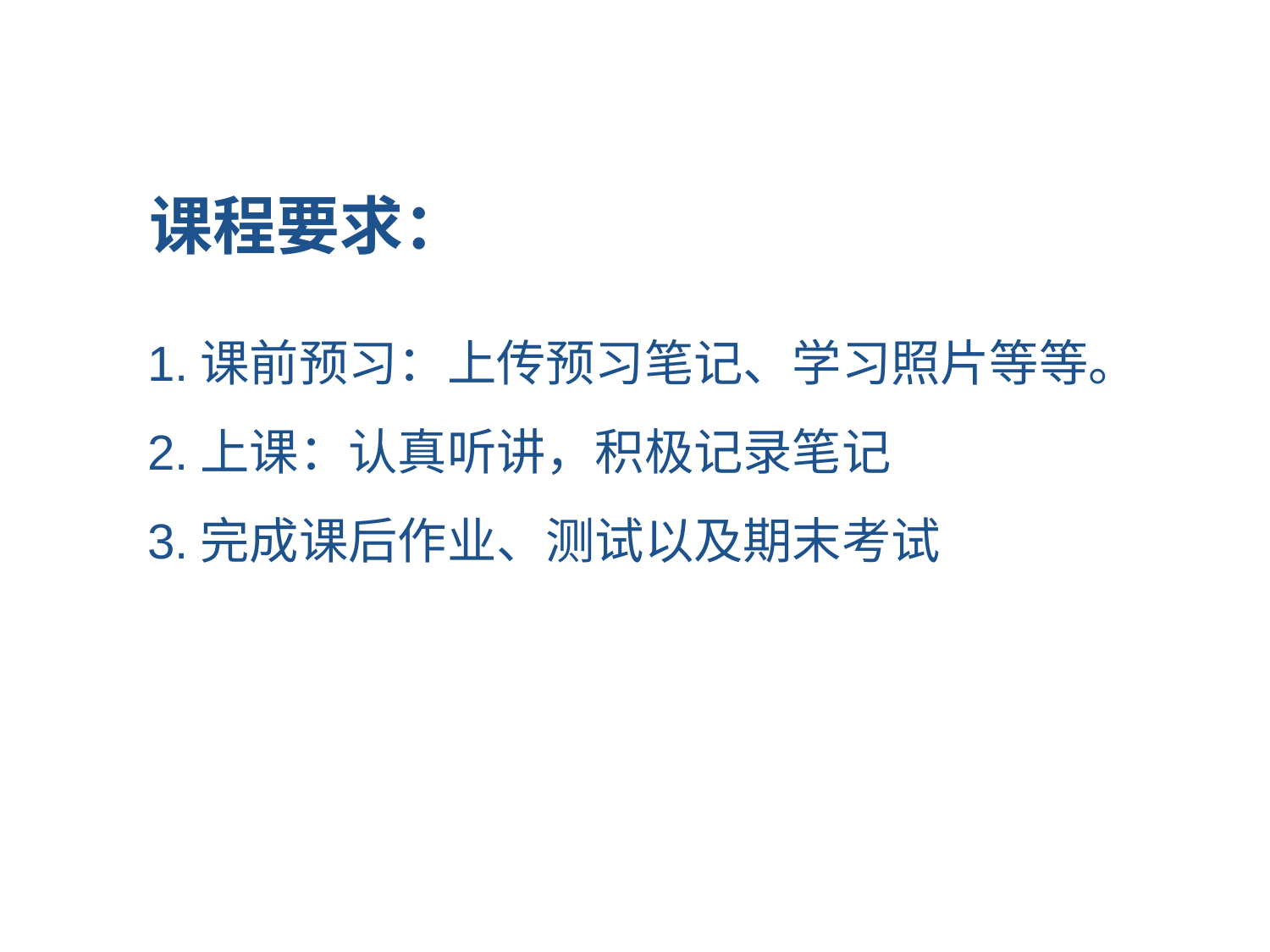

课程要求：

1.课前预习：上传预习笔记、学习照片等等。
2.上课：认真听讲，积极记录笔记
3.完成课后作业、测试以及期末考试